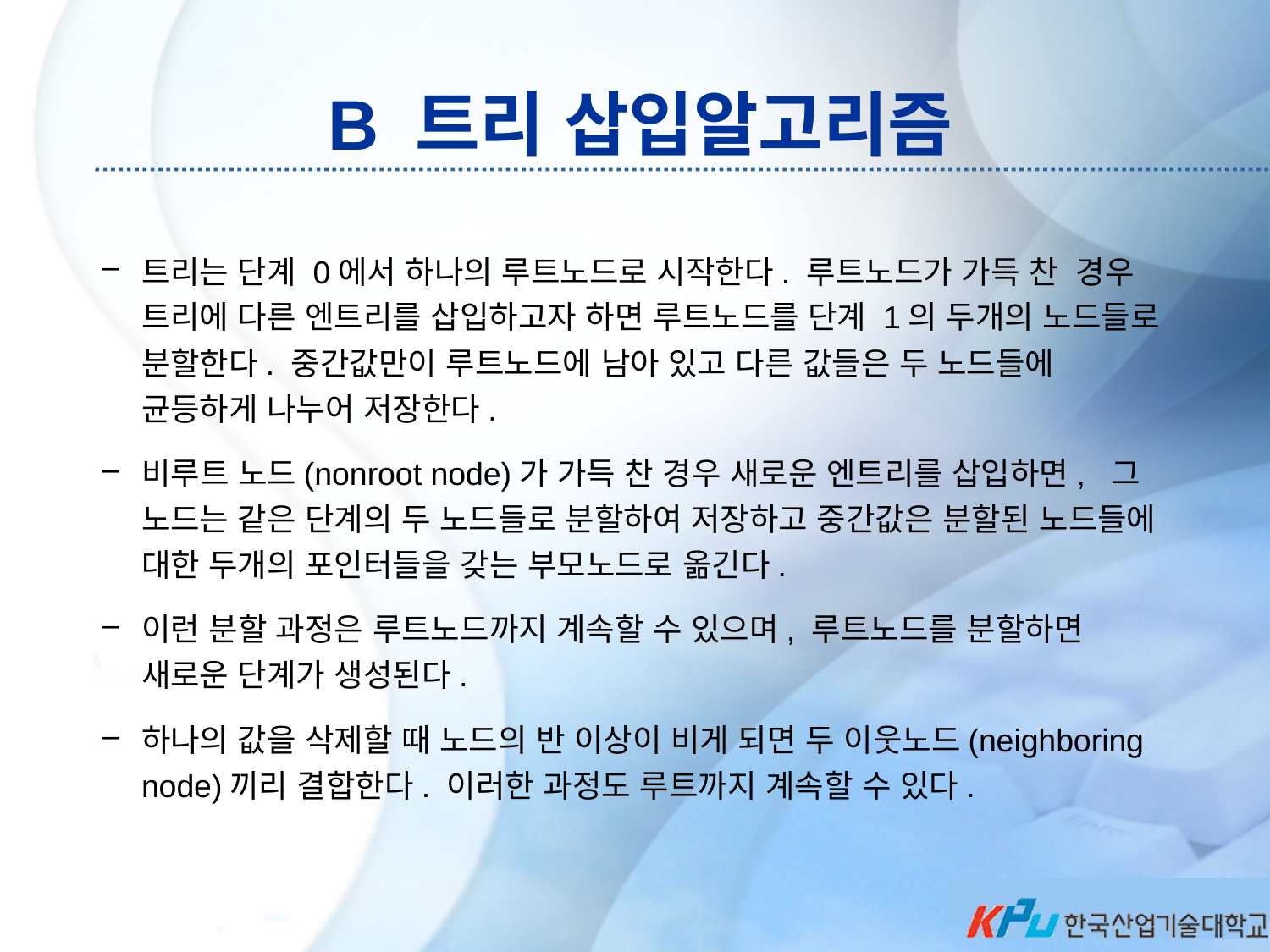

# B 트리 삽입알고리즘
트리는 단계 0에서 하나의 루트노드로 시작한다. 루트노드가 가득 찬  경우 트리에 다른 엔트리를 삽입하고자 하면 루트노드를 단계 1의 두개의 노드들로 분할한다. 중간값만이 루트노드에 남아 있고 다른 값들은 두 노드들에 균등하게 나누어 저장한다.
비루트 노드(nonroot node)가 가득 찬 경우 새로운 엔트리를 삽입하면,  그 노드는 같은 단계의 두 노드들로 분할하여 저장하고 중간값은 분할된 노드들에 대한 두개의 포인터들을 갖는 부모노드로 옮긴다.
이런 분할 과정은 루트노드까지 계속할 수 있으며, 루트노드를 분할하면 새로운 단계가 생성된다.
하나의 값을 삭제할 때 노드의 반 이상이 비게 되면 두 이웃노드(neighboring node)끼리 결합한다. 이러한 과정도 루트까지 계속할 수 있다.